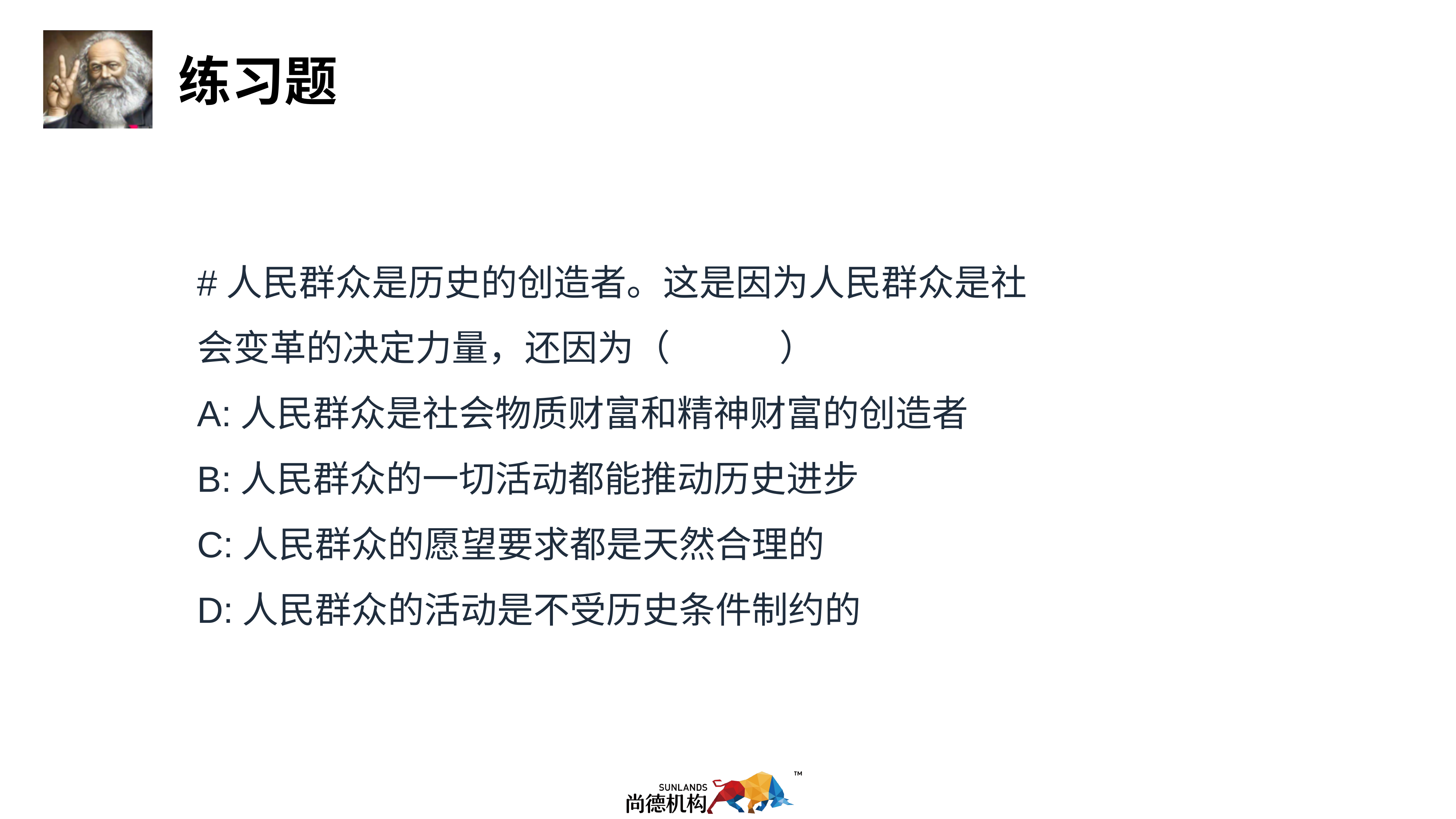

#人民群众是历史的创造者。这是因为人民群众是社会变革的决定力量，还因为（　　　）
A:人民群众是社会物质财富和精神财富的创造者
B:人民群众的一切活动都能推动历史进步
C:人民群众的愿望要求都是天然合理的
D:人民群众的活动是不受历史条件制约的